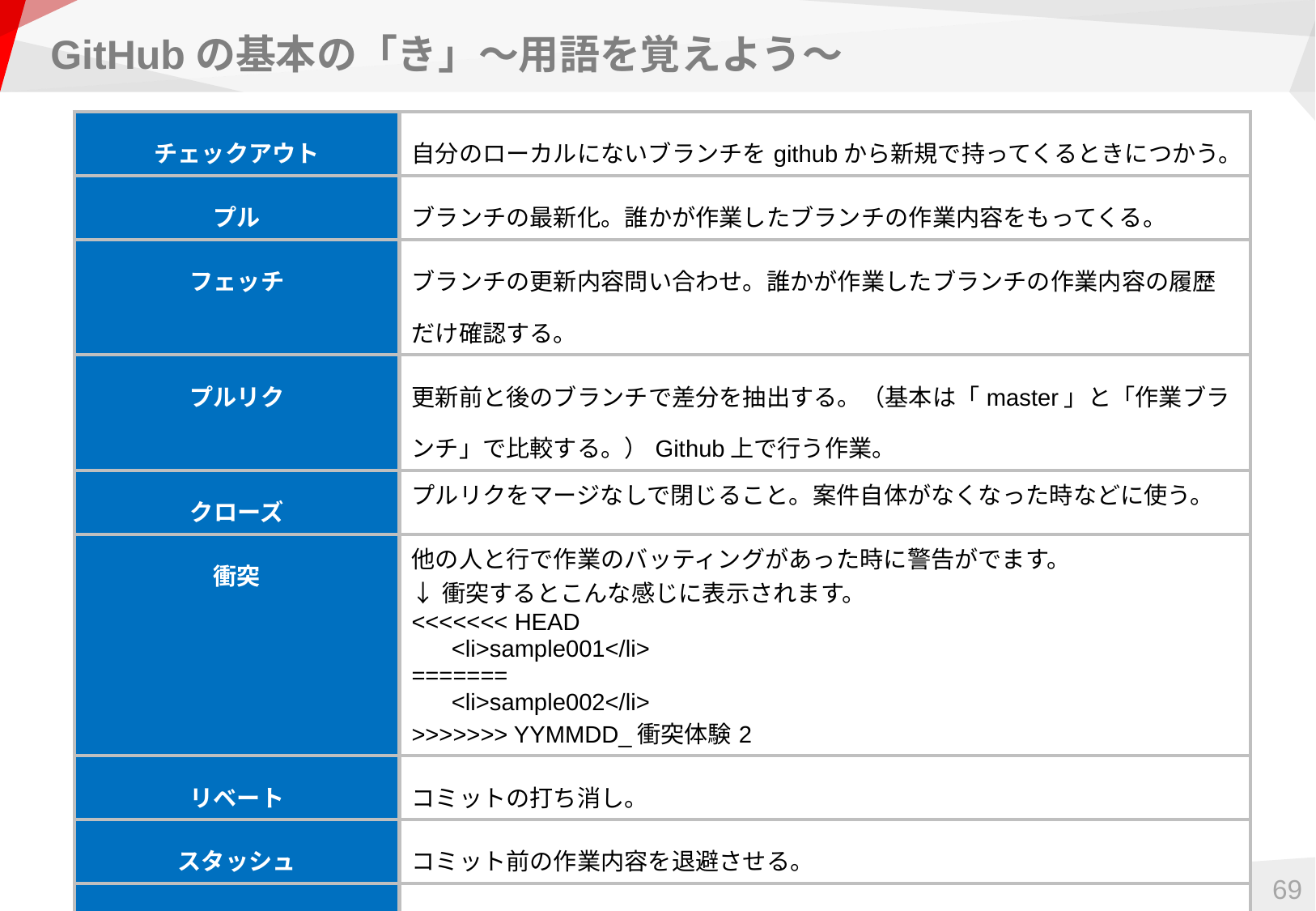

# GitHubの基本の「き」～用語を覚えよう～
| チェックアウト | 自分のローカルにないブランチをgithubから新規で持ってくるときにつかう。 |
| --- | --- |
| プル | ブランチの最新化。誰かが作業したブランチの作業内容をもってくる。 |
| フェッチ | ブランチの更新内容問い合わせ。誰かが作業したブランチの作業内容の履歴だけ確認する。 |
| プルリク | 更新前と後のブランチで差分を抽出する。（基本は「master」と「作業ブランチ」で比較する。）Github上で行う作業。 |
| クローズ | プルリクをマージなしで閉じること。案件自体がなくなった時などに使う。 |
| 衝突 | 他の人と行で作業のバッティングがあった時に警告がでます。 ↓衝突するとこんな感じに表示されます。 <<<<<<< HEAD <li>sample001</li> ======= <li>sample002</li> >>>>>>> YYMMDD\_衝突体験2 |
| リベート | コミットの打ち消し。 |
| スタッシュ | コミット前の作業内容を退避させる。 |
| チェリーピック | ブランチのコミットを他ブランチに反映させる。 |